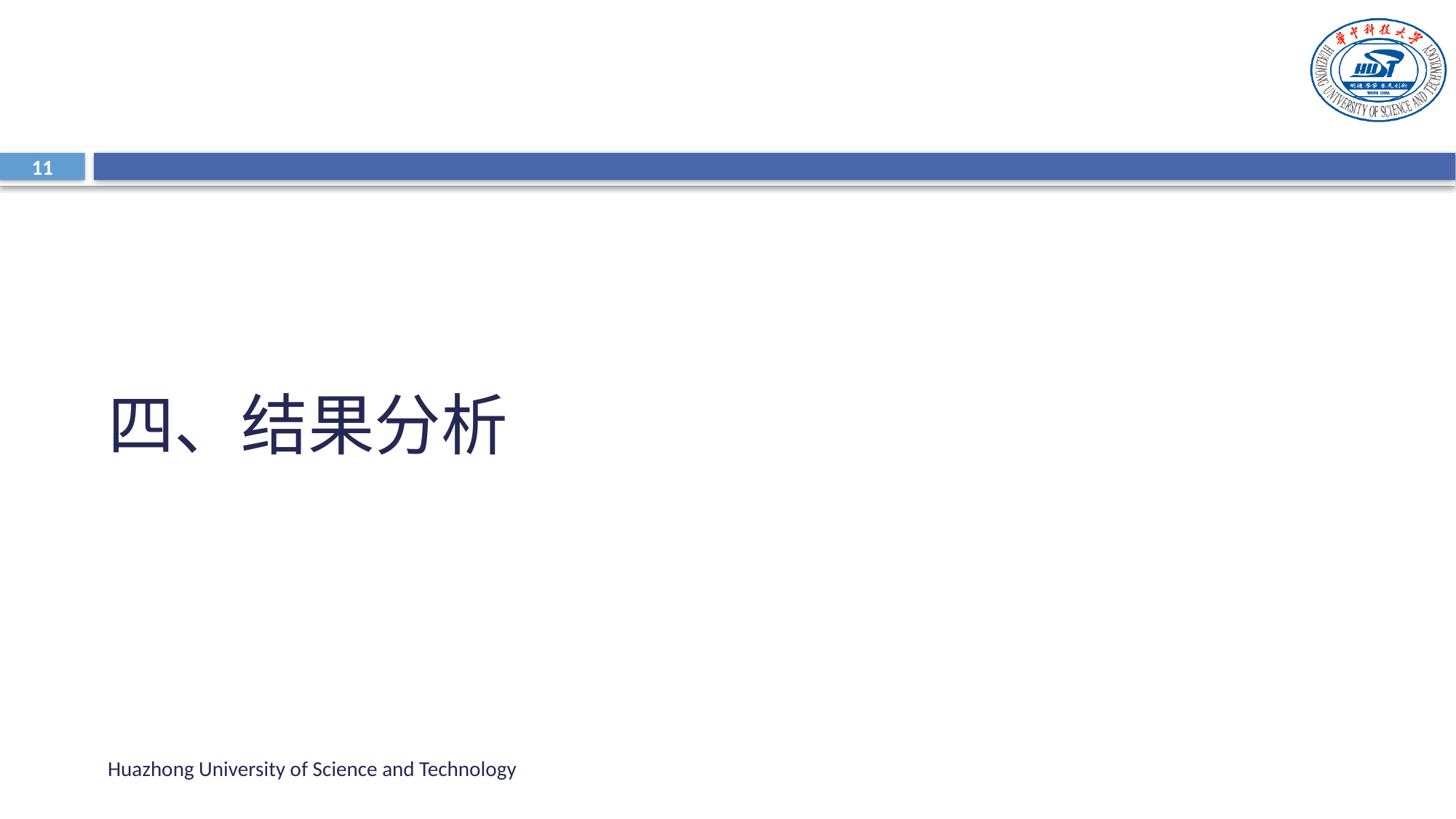

11
四、结果分析
Huazhong University of Science and Technology